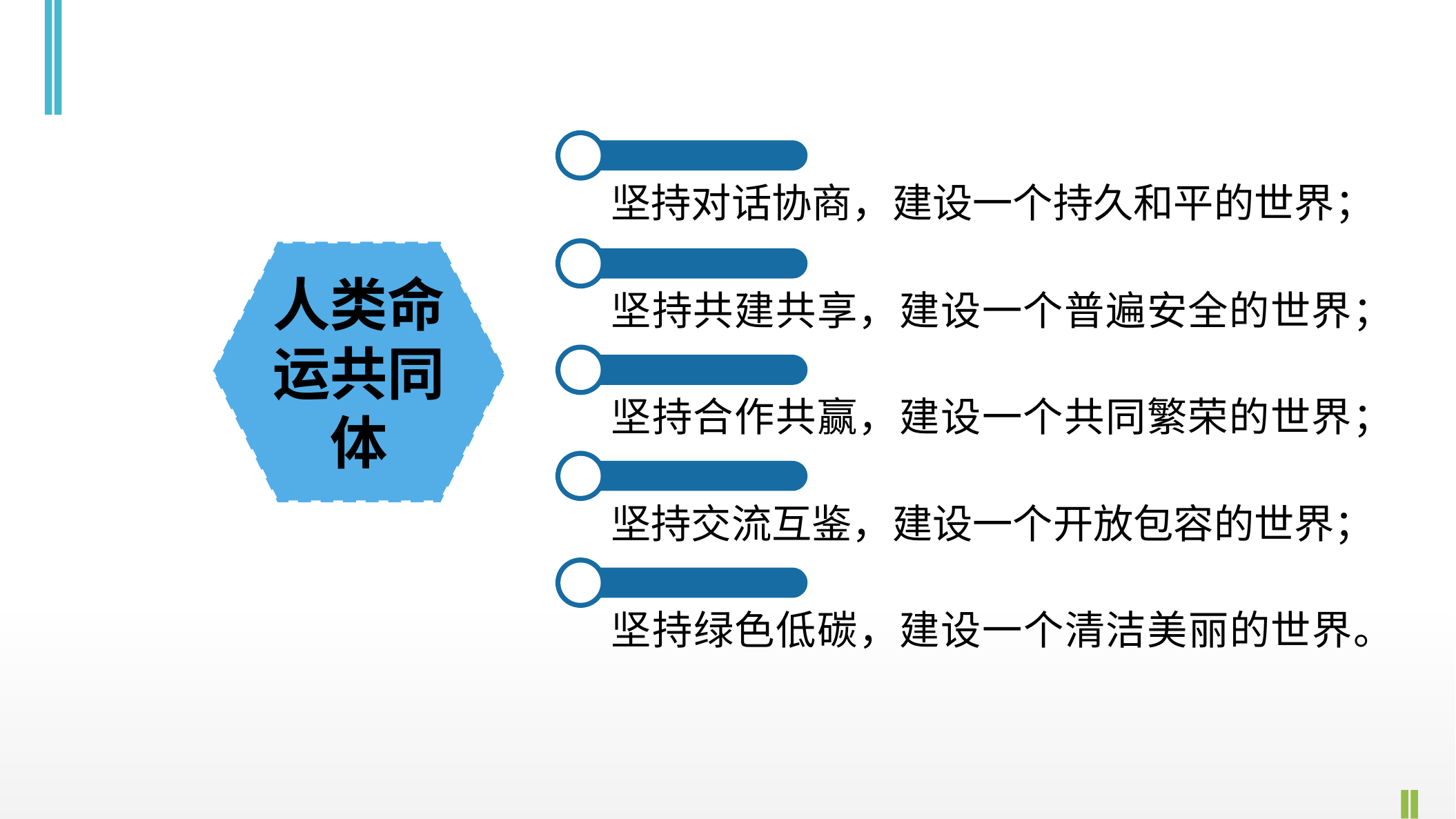

坚持对话协商，建设一个持久和平的世界；

坚持共建共享，建设一个普遍安全的世界；

坚持合作共赢，建设一个共同繁荣的世界；

坚持交流互鉴，建设一个开放包容的世界；

坚持绿色低碳，建设一个清洁美丽的世界。
人类命运共同体